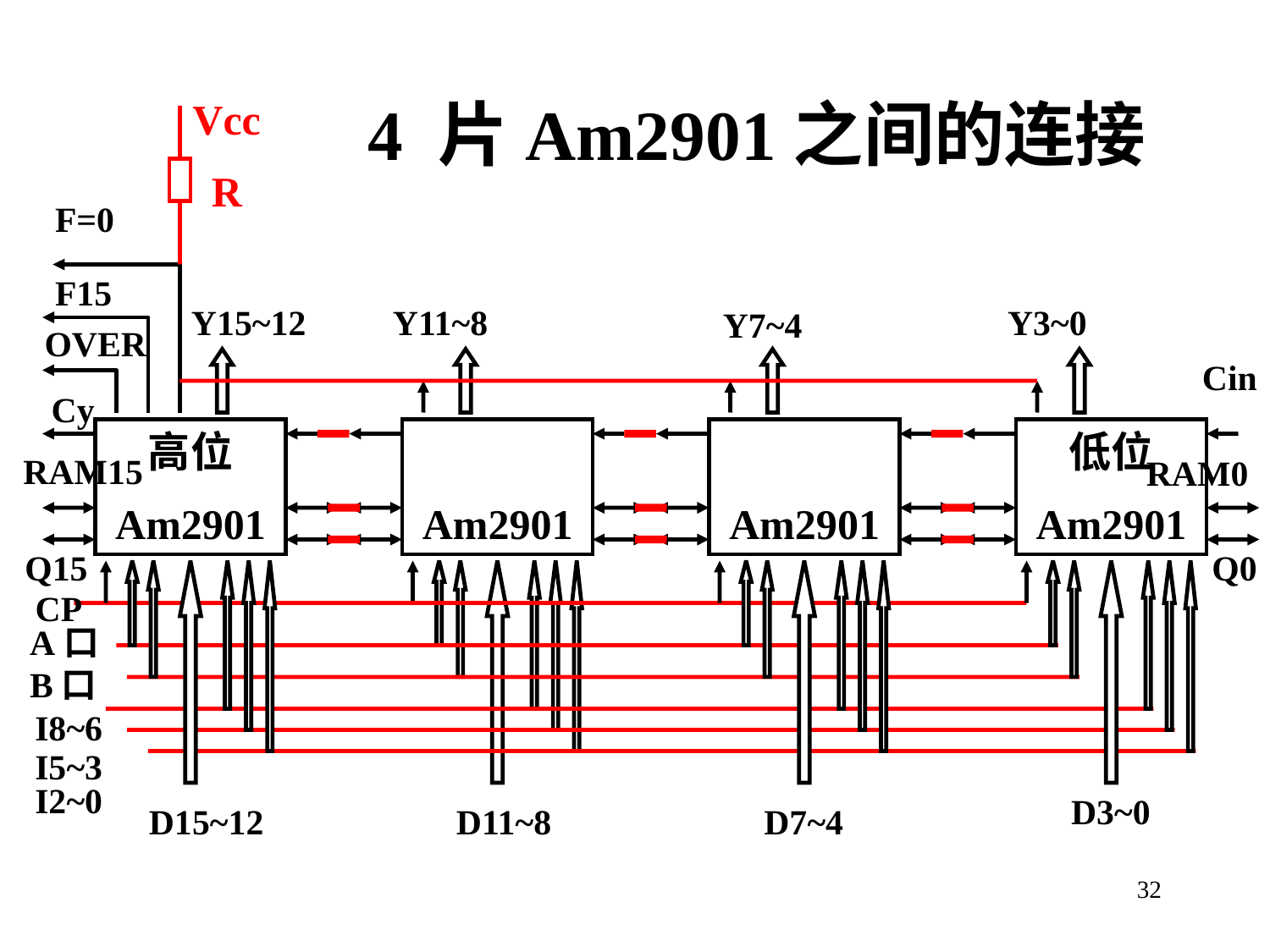

4 片Am2901之间的连接
Vcc
R

F=0
F15

Y15~12
OVER

Cy
高位
Am2901

RAM15

Q15

CP
A口
B口
I8~6
I5~3
I2~0
D15~12

Y11~8
Y3~0
Y7~4

Am2901

Am2901

低位
Am2901

Cin

RAM0

Q0

D3~0
D11~8
D7~4
32